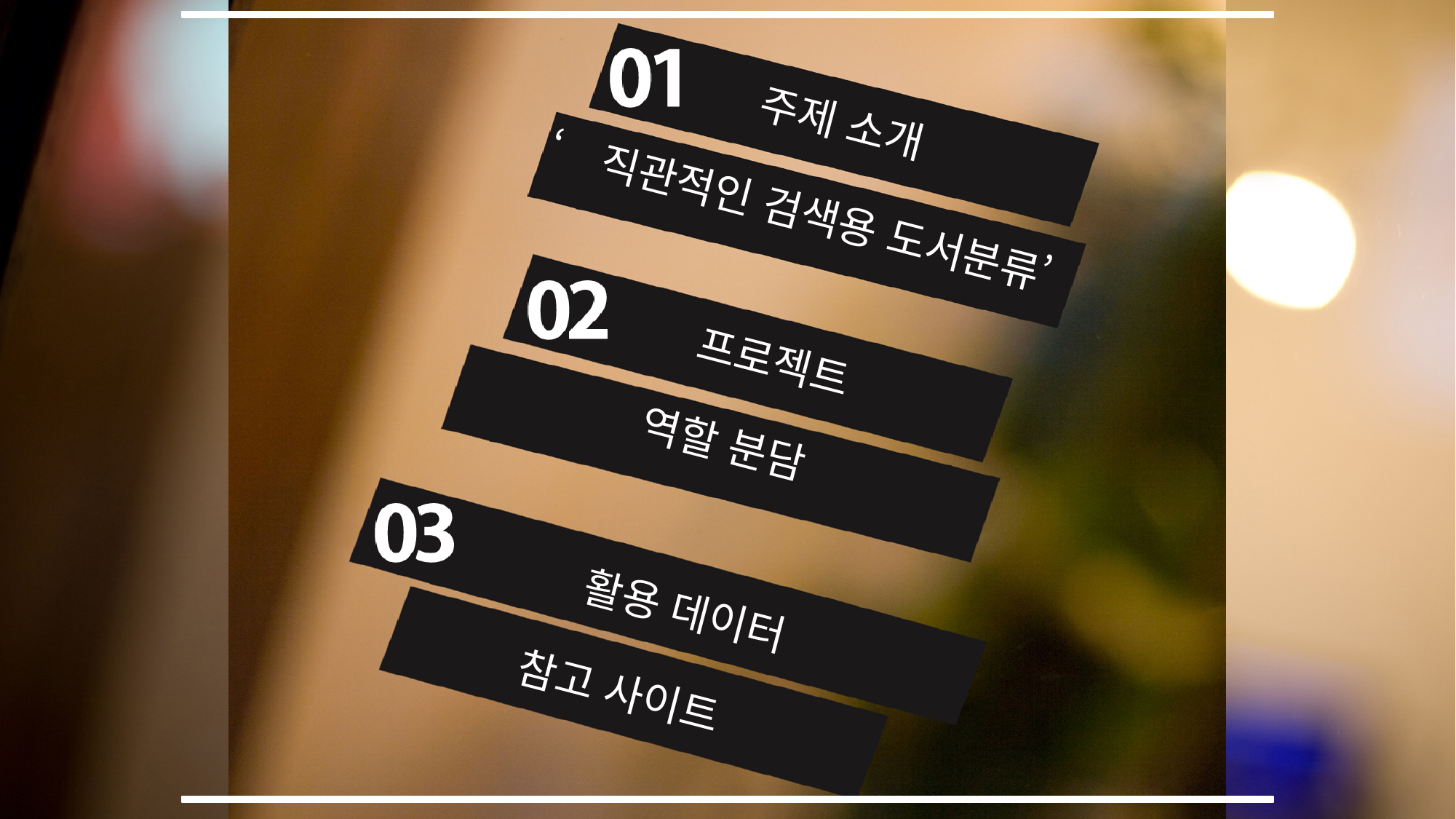

주제 소개
‘직관적인 검색용 도서분류’
프로젝트
역할 분담
활용 데이터
참고 사이트